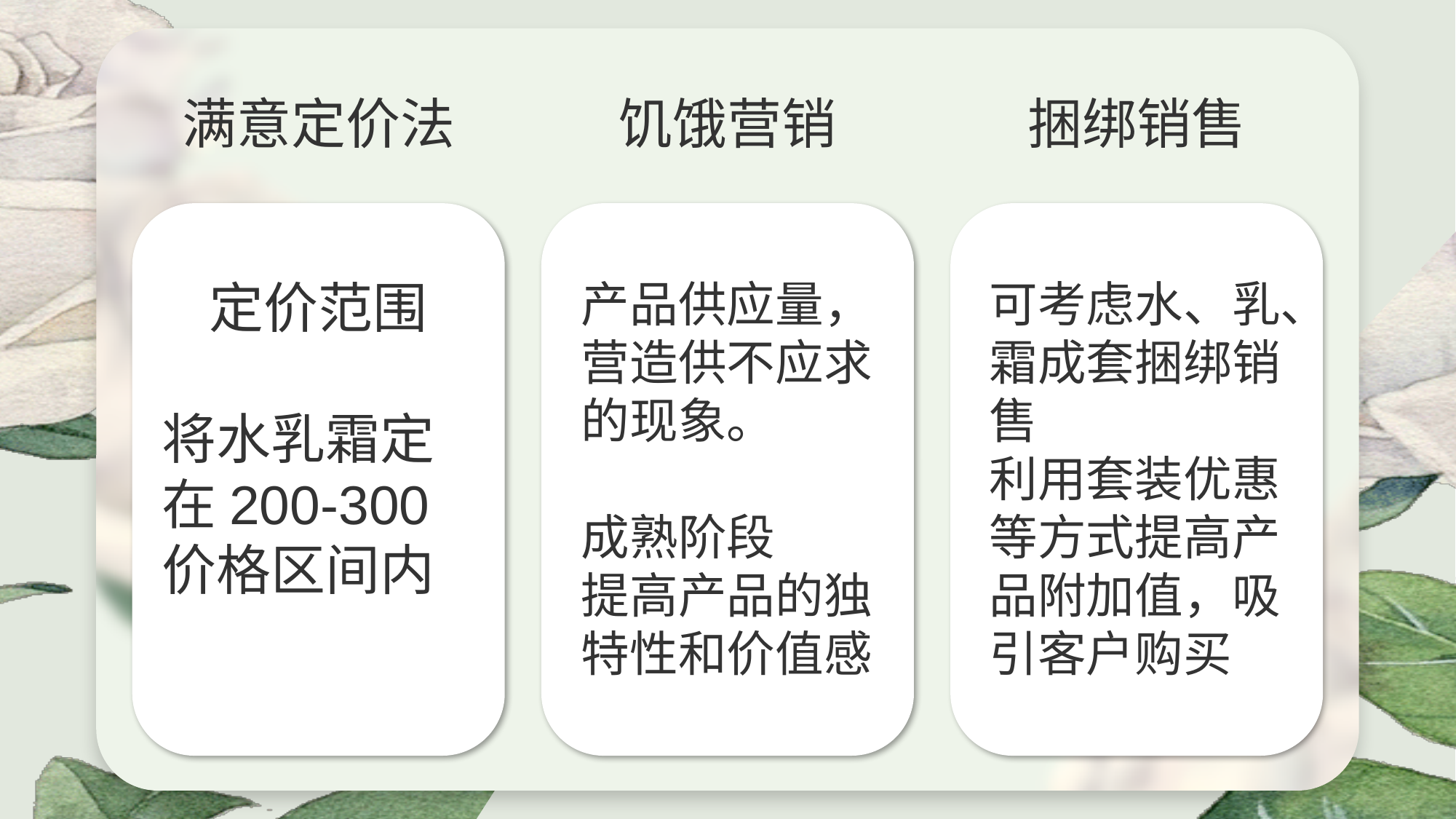

满意定价法
饥饿营销
捆绑销售

定价范围

将水乳霜定
在200-300价格区间内

产品供应量，营造供不应求的现象。

成熟阶段
提高产品的独特性和价值感
可考虑水、乳、霜成套捆绑销售
利用套装优惠等方式提高产品附加值，吸引客户购买